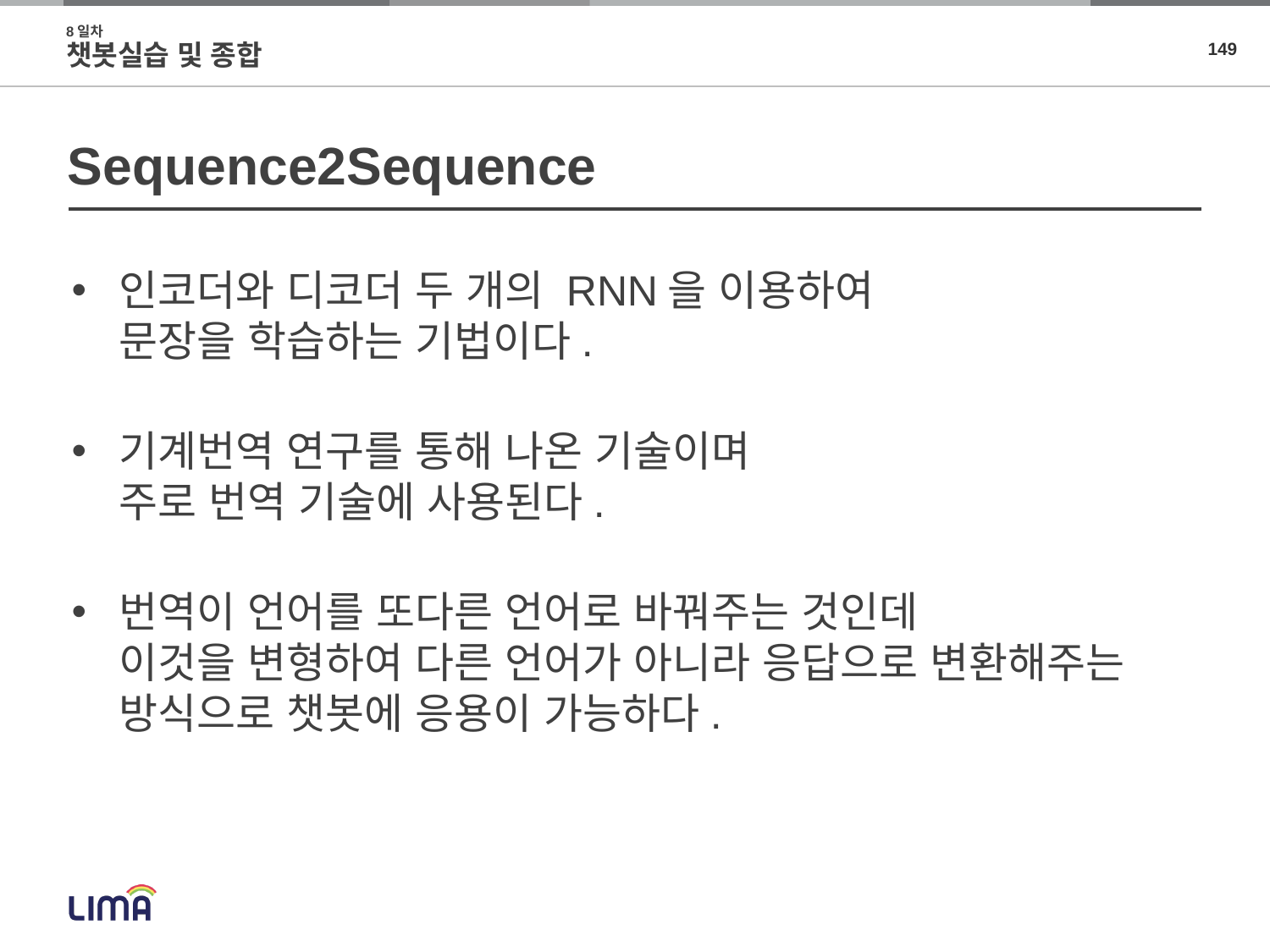

8일차
챗봇실습 및 종합
# Sequence2Sequence
인코더와 디코더 두 개의 RNN을 이용하여
문장을 학습하는 기법이다.
기계번역 연구를 통해 나온 기술이며
주로 번역 기술에 사용된다.
번역이 언어를 또다른 언어로 바꿔주는 것인데
이것을 변형하여 다른 언어가 아니라 응답으로 변환해주는
방식으로 챗봇에 응용이 가능하다.